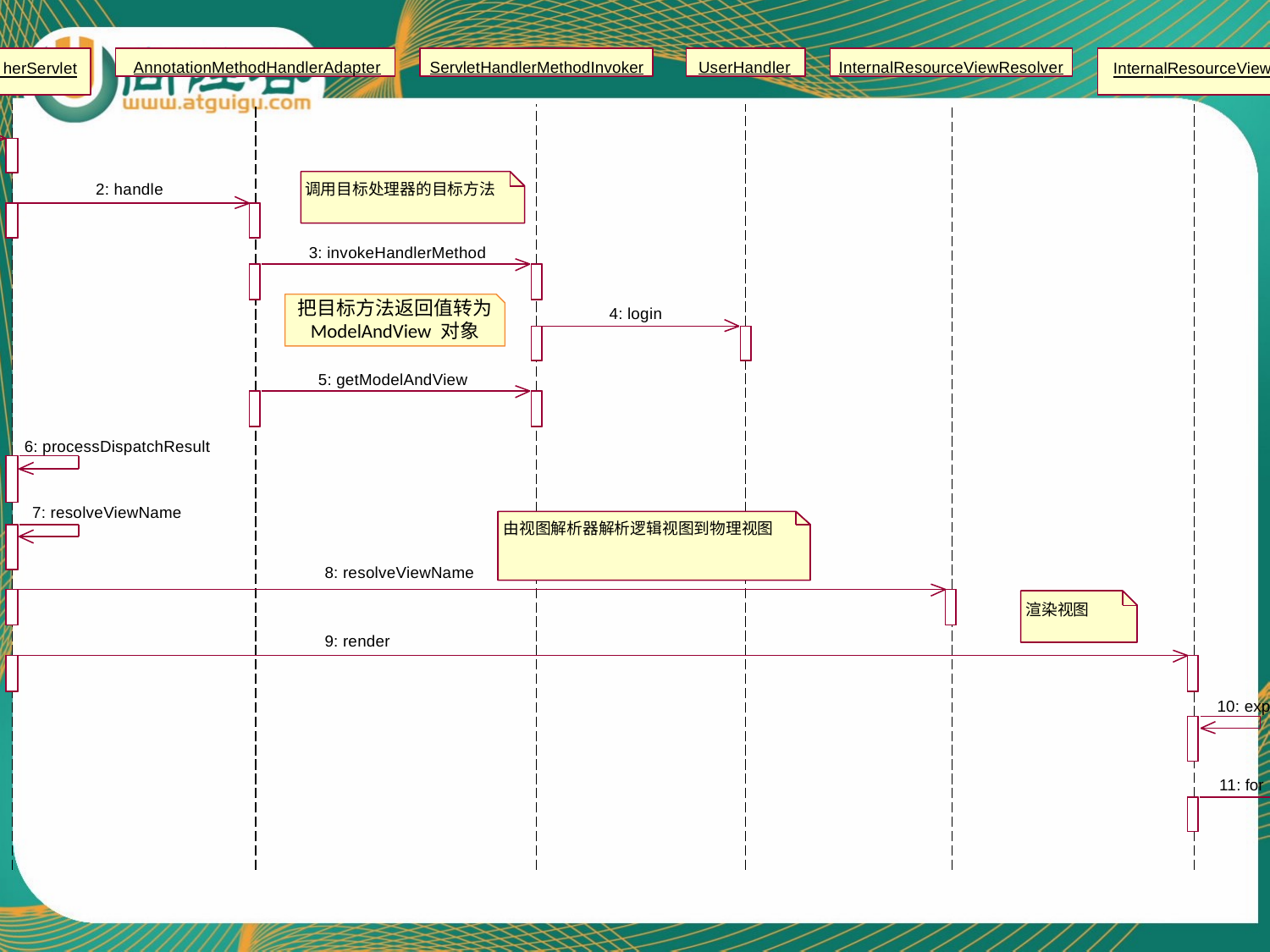

herServlet

AnnotationMethodHandlerAdapter
AnnotationMethodHandlerAdapter
ServletHandlerMethodInvoker
ServletHandlerMethodInvoker
UserHandler
UserHandler
InternalResourceViewResolver
InternalResourceViewResolver
InternalResourceView

herServlet
InternalResourceView

2: handle
调用目标处理器的目标方法

3: invokeHandlerMethod

把目标方法返回值转为
ModelAndView 对象

4: login

5: getModelAndView

6: processDispatchResult

7: resolveViewName

由视图解析器解析逻辑视图到物理视图

8: resolveViewName

渲染视图
9: render

10: exp

11: for